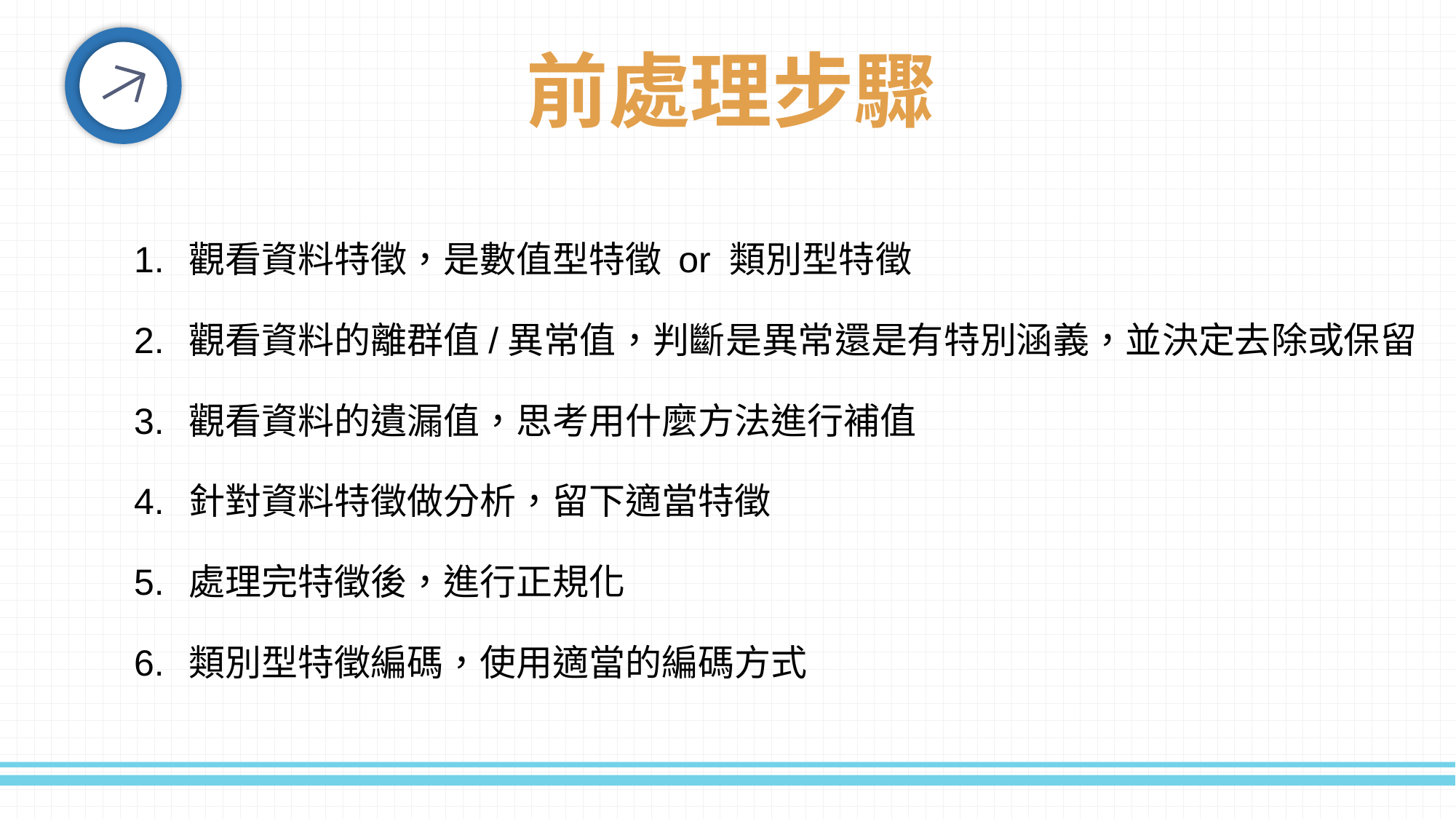

前處理步驟
觀看資料特徵，是數值型特徵 or 類別型特徵
觀看資料的離群值/異常值，判斷是異常還是有特別涵義，並決定去除或保留
觀看資料的遺漏值，思考用什麼方法進行補值
針對資料特徵做分析，留下適當特徵
處理完特徵後，進行正規化
類別型特徵編碼，使用適當的編碼方式